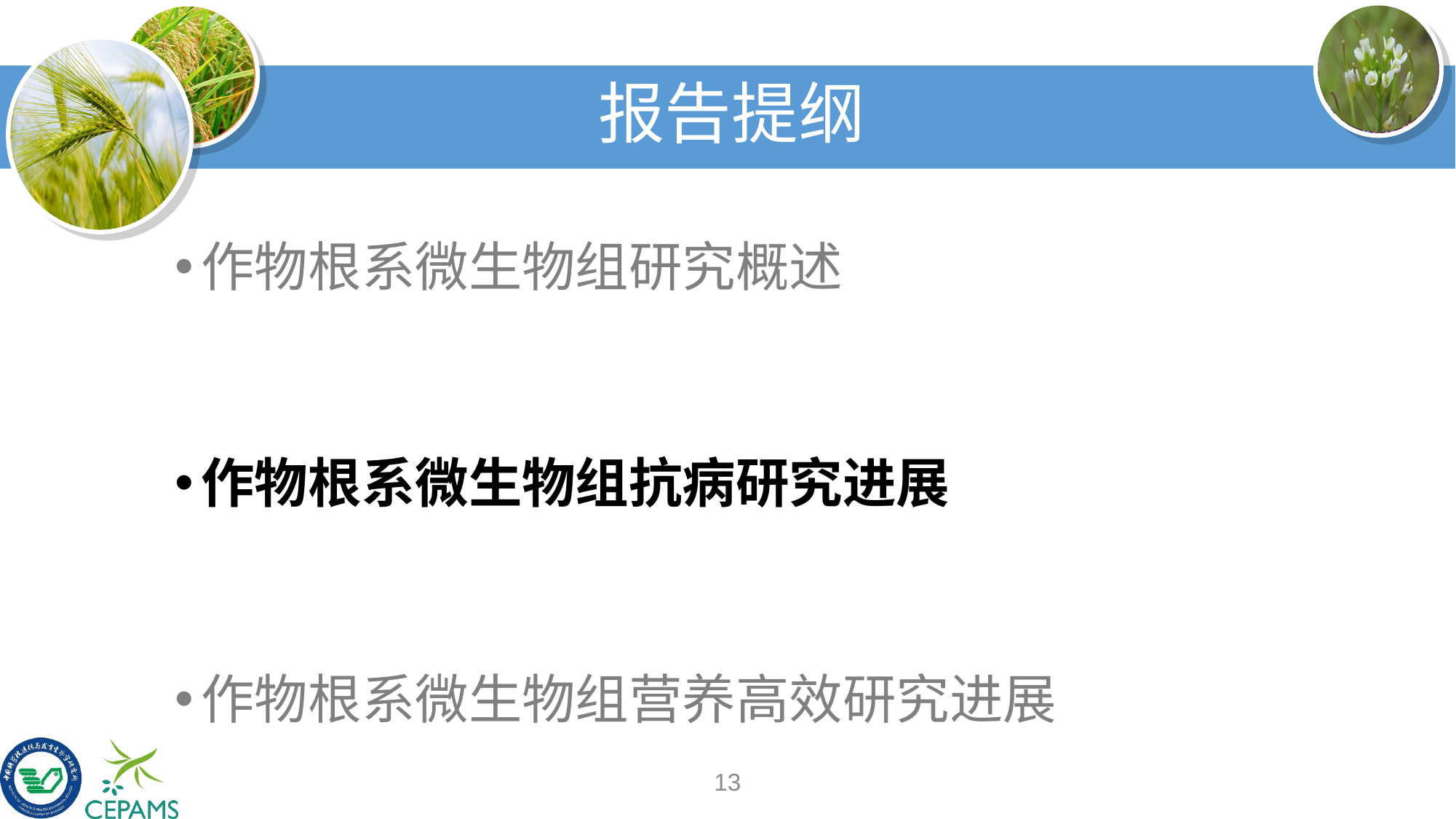

# 报告提纲
作物根系微生物组研究概述

作物根系微生物组抗病研究进展

作物根系微生物组营养高效研究进展
13